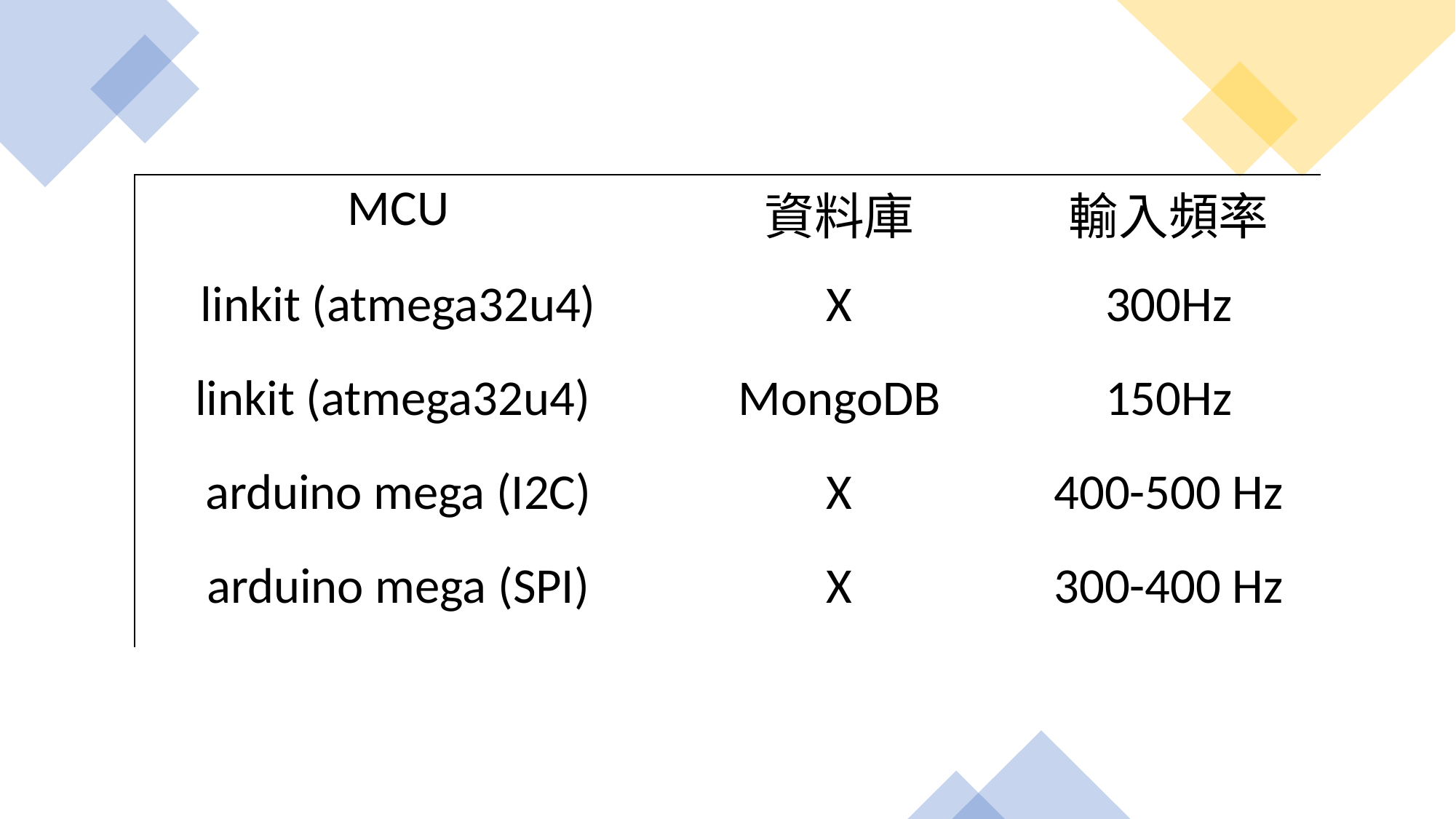

| MCU | 資料庫 | 輸入頻率 |
| --- | --- | --- |
| linkit (atmega32u4) | X | 300Hz |
| linkit (atmega32u4) | MongoDB | 150Hz |
| arduino mega (I2C) | X | 400-500 Hz |
| arduino mega (SPI) | X | 300-400 Hz |